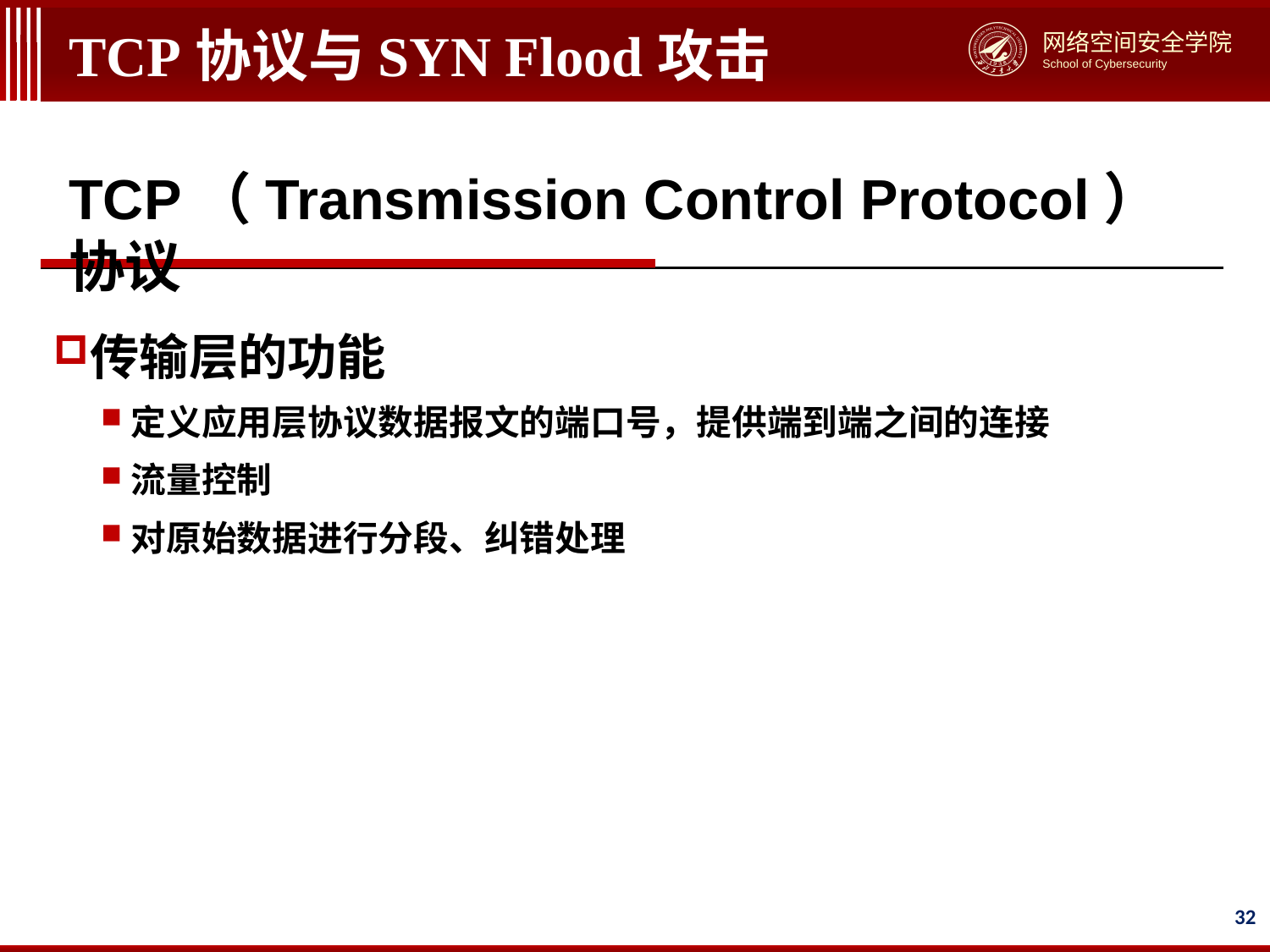

# TCP协议与SYN Flood攻击
TCP（Transmission Control Protocol）协议
传输层的功能
定义应用层协议数据报文的端口号，提供端到端之间的连接
流量控制
对原始数据进行分段、纠错处理